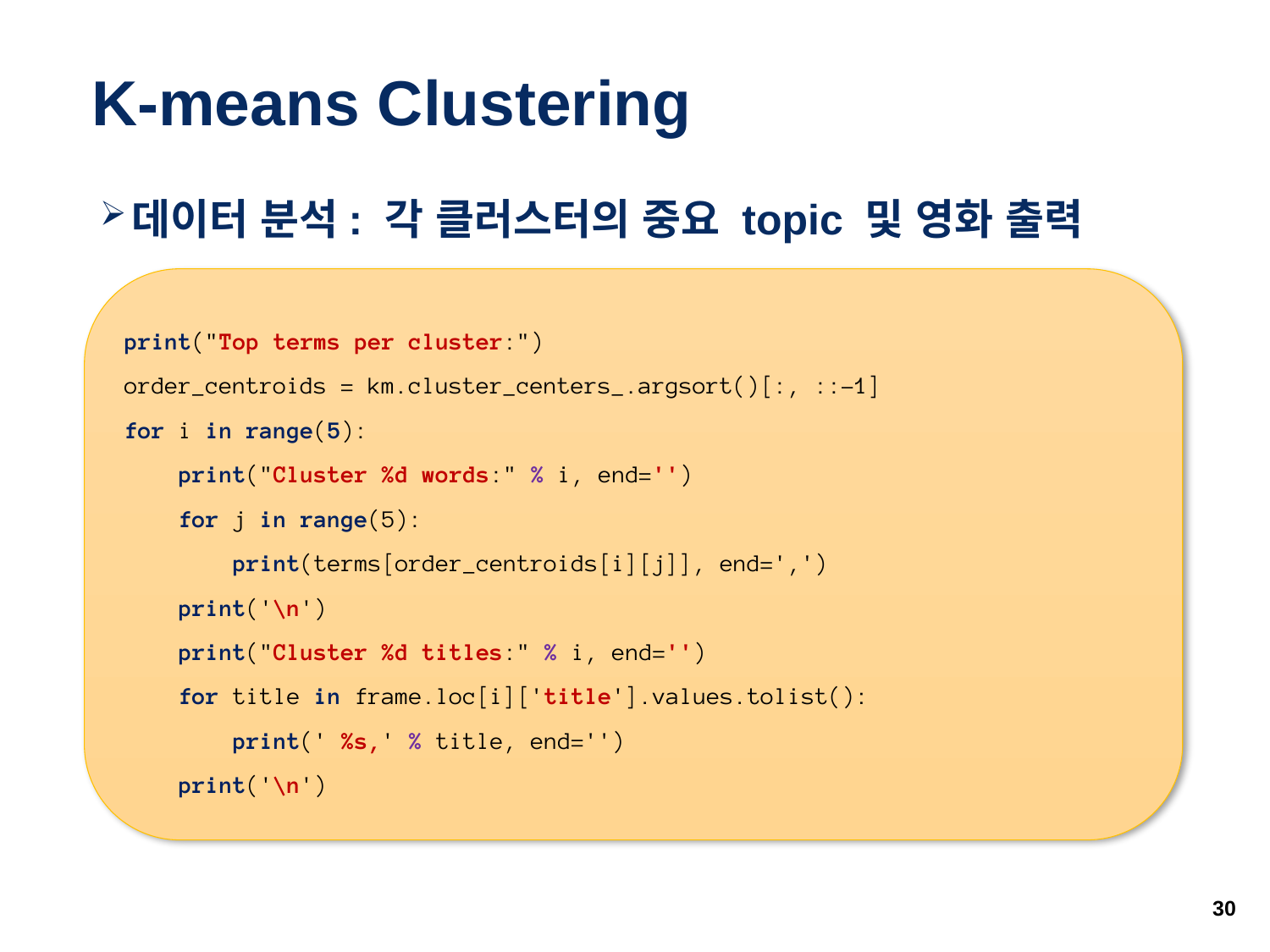

# K-means Clustering
데이터 분석: 각 클러스터의 중요 topic 및 영화 출력
print("Top terms per cluster:")
order_centroids = km.cluster_centers_.argsort()[:, ::-1]
for i in range(5):
    print("Cluster %d words:" % i, end='')
    for j in range(5):
        print(terms[order_centroids[i][j]], end=',')
    print('\n')
    print("Cluster %d titles:" % i, end='')
    for title in frame.loc[i]['title'].values.tolist():
        print(' %s,' % title, end='')
    print('\n')
30